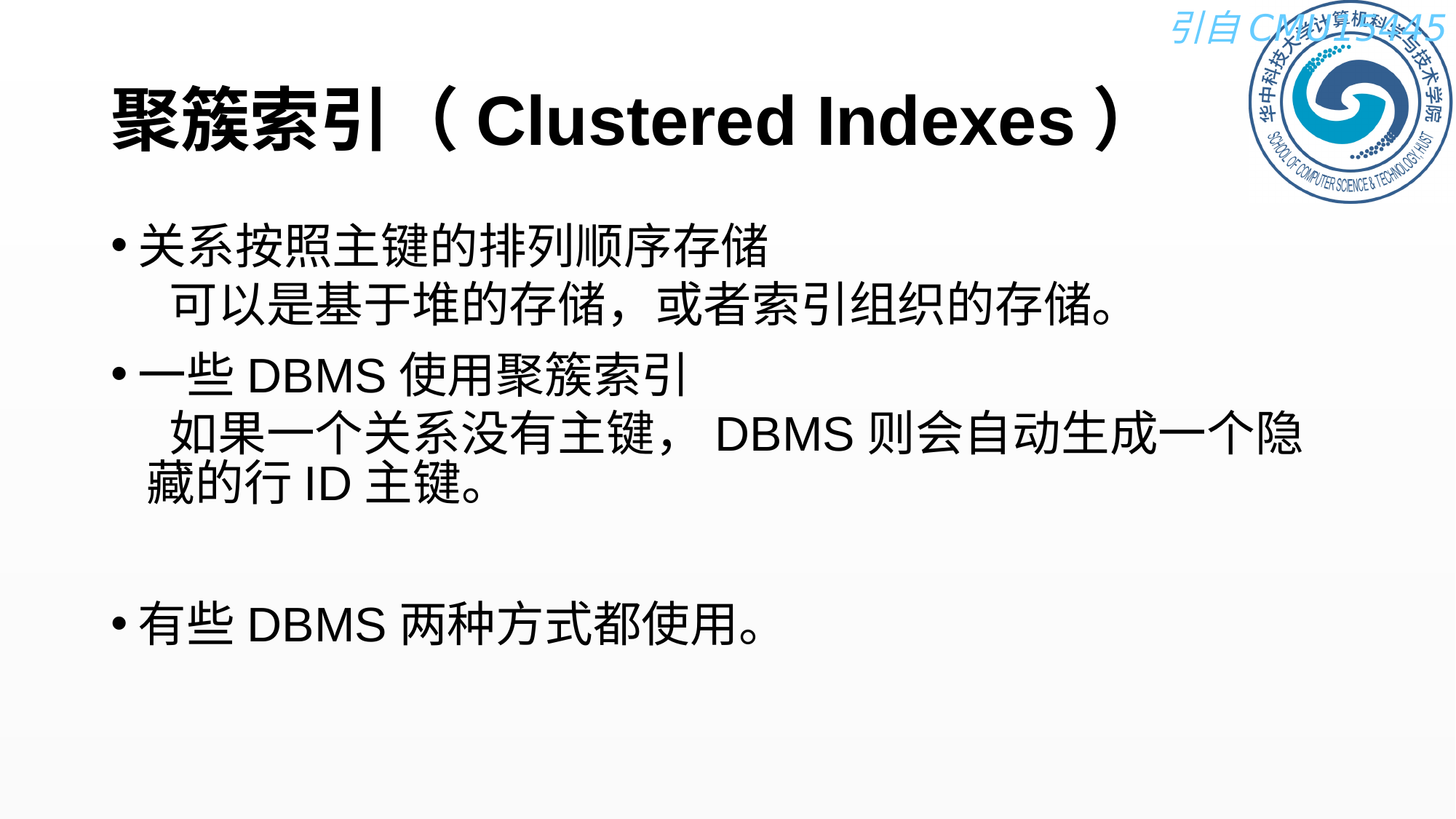

# 聚簇索引（Clustered Indexes）
关系按照主键的排列顺序存储
 可以是基于堆的存储，或者索引组织的存储。
一些DBMS使用聚簇索引
 如果一个关系没有主键，DBMS则会自动生成一个隐藏的行ID主键。

有些DBMS两种方式都使用。
76